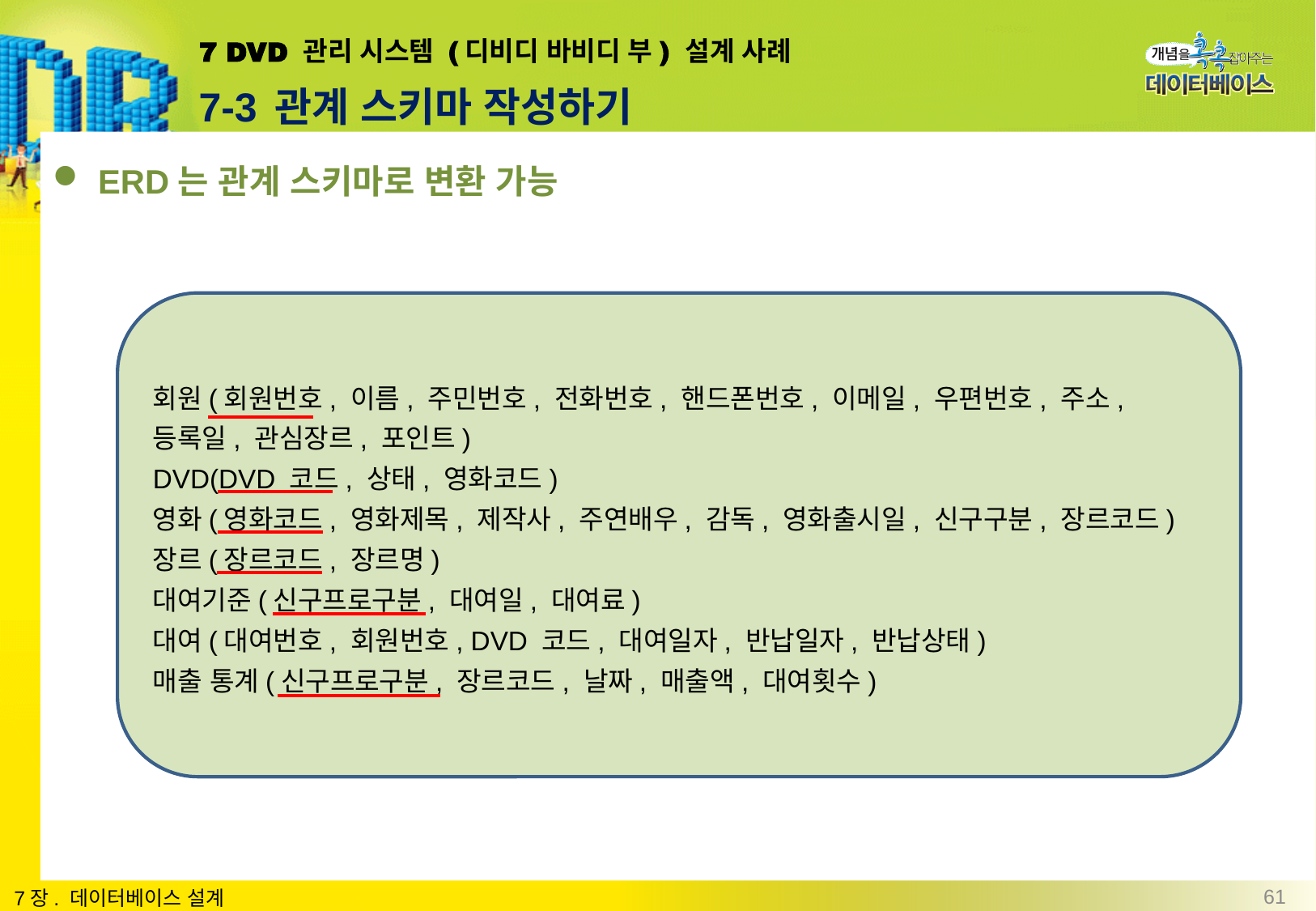

# 7 DVD 관리 시스템 (디비디 바비디 부) 설계 사례
7-3 관계 스키마 작성하기
ERD는 관계 스키마로 변환 가능

회원(회원번호, 이름, 주민번호, 전화번호, 핸드폰번호, 이메일, 우편번호, 주소, 등록일, 관심장르, 포인트)
DVD(DVD 코드, 상태, 영화코드)
영화(영화코드, 영화제목, 제작사, 주연배우, 감독, 영화출시일, 신구구분, 장르코드)
장르(장르코드, 장르명)
대여기준(신구프로구분, 대여일, 대여료)
대여(대여번호, 회원번호, DVD 코드, 대여일자, 반납일자, 반납상태)
매출 통계(신구프로구분, 장르코드, 날짜, 매출액, 대여횟수)
61